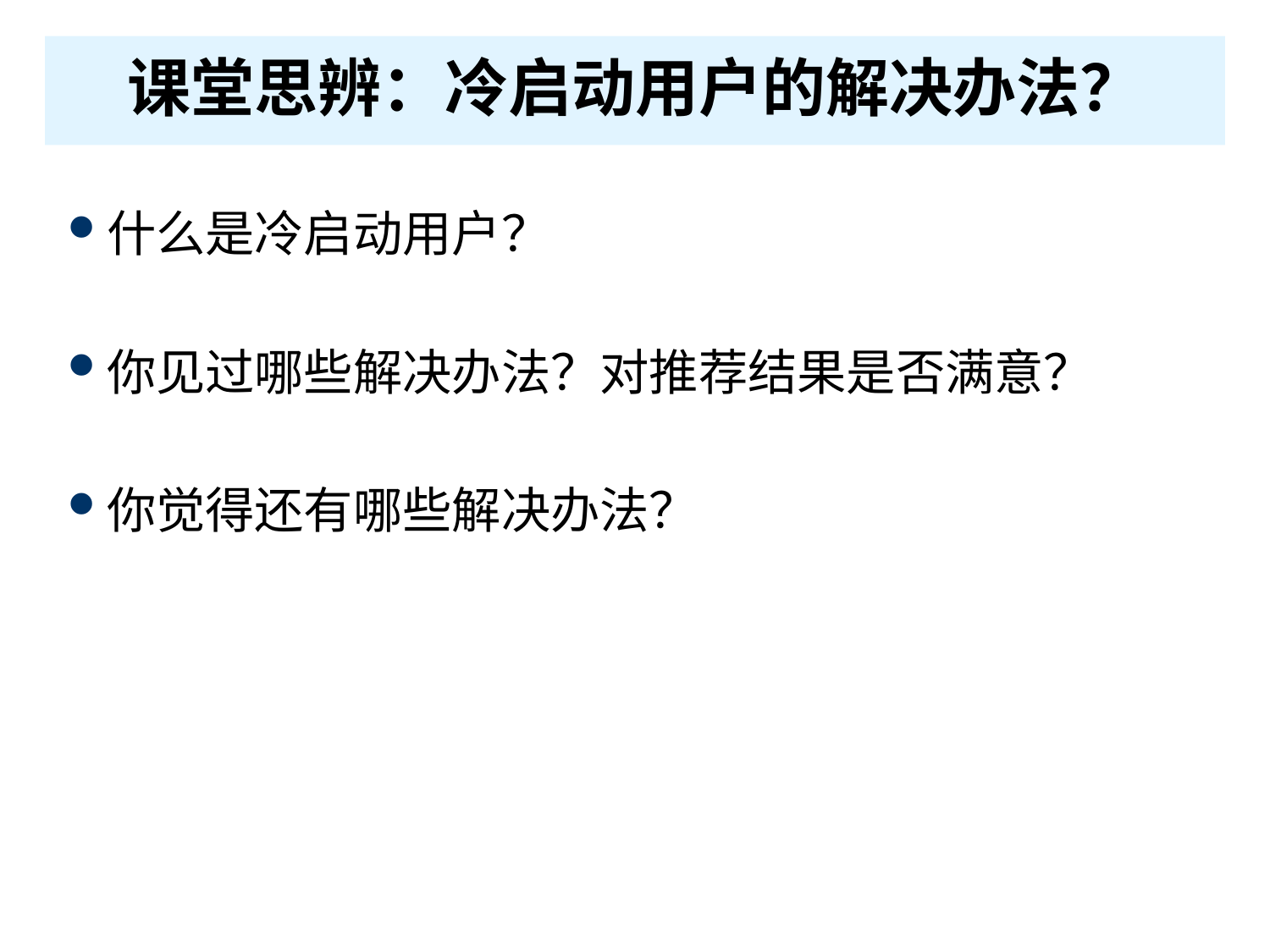

# 课堂思辨：冷启动用户的解决办法？
什么是冷启动用户？

你见过哪些解决办法？对推荐结果是否满意？

你觉得还有哪些解决办法？